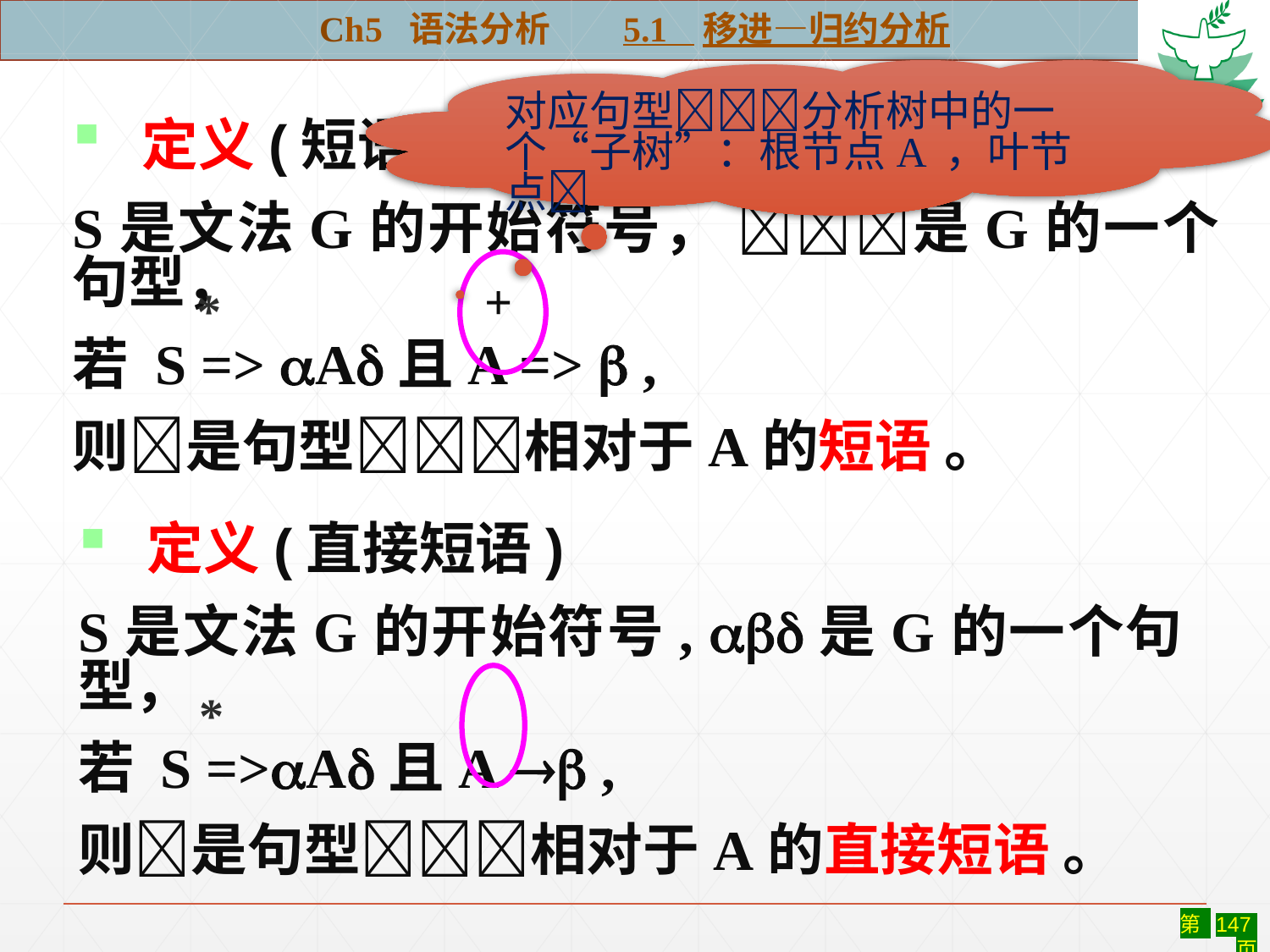

Ch5  语法分析        5.1   移进—归约分析
对应句型αβδ分析树中的一个“子树”：根节点A ，叶节点β
  定义(短语)
S是文法G的开始符号， αβδ是G的一个句型，
若 S => αAδ且A => β ,
则β是句型αβδ相对于A的短语 。
 +
 *

  定义(直接短语)
S是文法G的开始符号, αβδ是G的一个句型，
若 S =>αAδ且A →β ,
则β是句型αβδ相对于A的直接短语 。
*